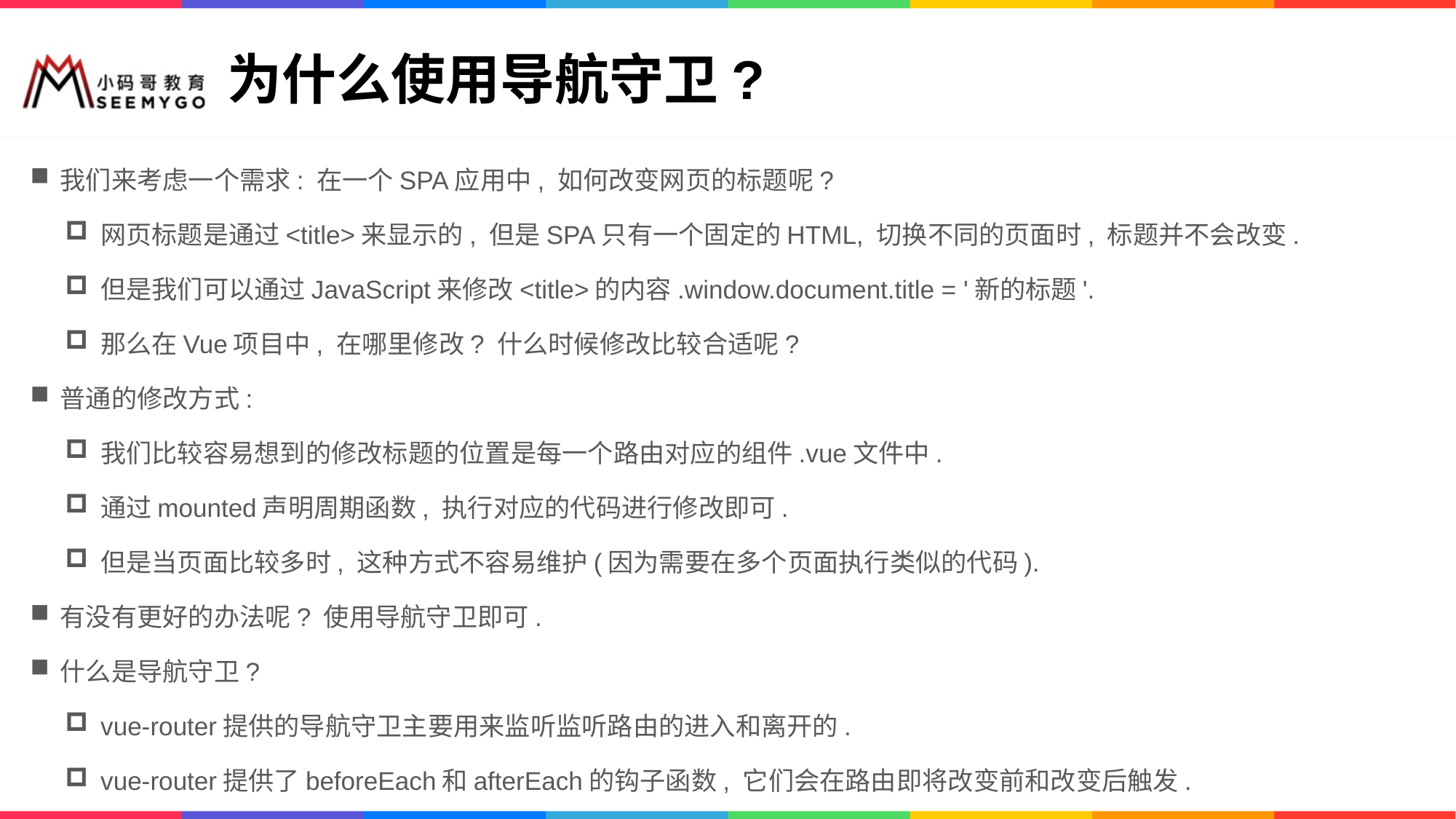

# 为什么使用导航守卫?
我们来考虑一个需求: 在一个SPA应用中, 如何改变网页的标题呢?
网页标题是通过<title>来显示的, 但是SPA只有一个固定的HTML, 切换不同的页面时, 标题并不会改变.
但是我们可以通过JavaScript来修改<title>的内容.window.document.title = '新的标题'.
那么在Vue项目中, 在哪里修改? 什么时候修改比较合适呢?
普通的修改方式:
我们比较容易想到的修改标题的位置是每一个路由对应的组件.vue文件中.
通过mounted声明周期函数, 执行对应的代码进行修改即可.
但是当页面比较多时, 这种方式不容易维护(因为需要在多个页面执行类似的代码).
有没有更好的办法呢? 使用导航守卫即可.
什么是导航守卫?
vue-router提供的导航守卫主要用来监听监听路由的进入和离开的.
vue-router提供了beforeEach和afterEach的钩子函数, 它们会在路由即将改变前和改变后触发.